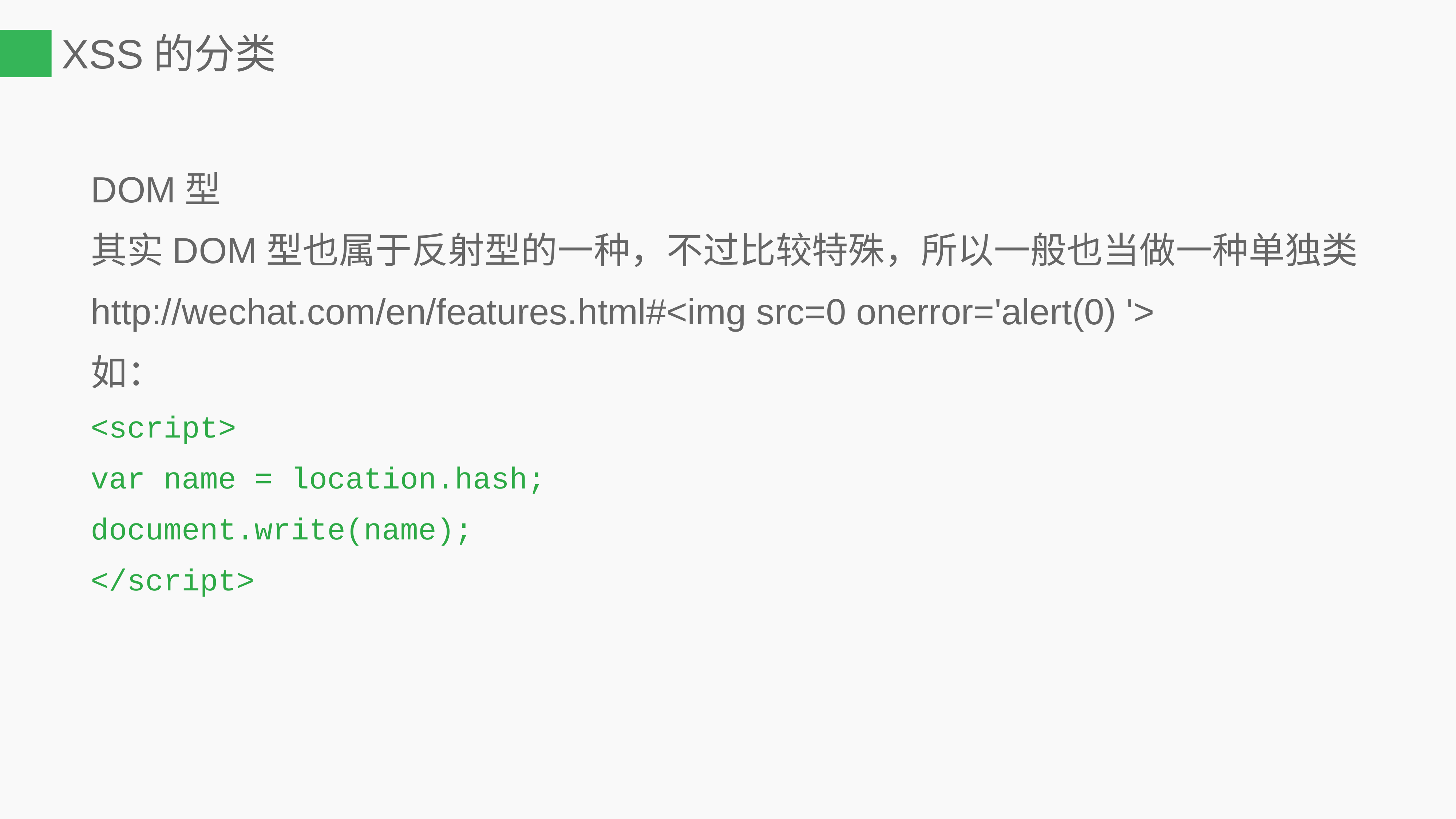

# XSS的分类
DOM型
其实DOM型也属于反射型的一种，不过比较特殊，所以一般也当做一种单独类
http://wechat.com/en/features.html#<img src=0 onerror='alert(0) '>
如：
<script>
var name = location.hash;
document.write(name);
</script>